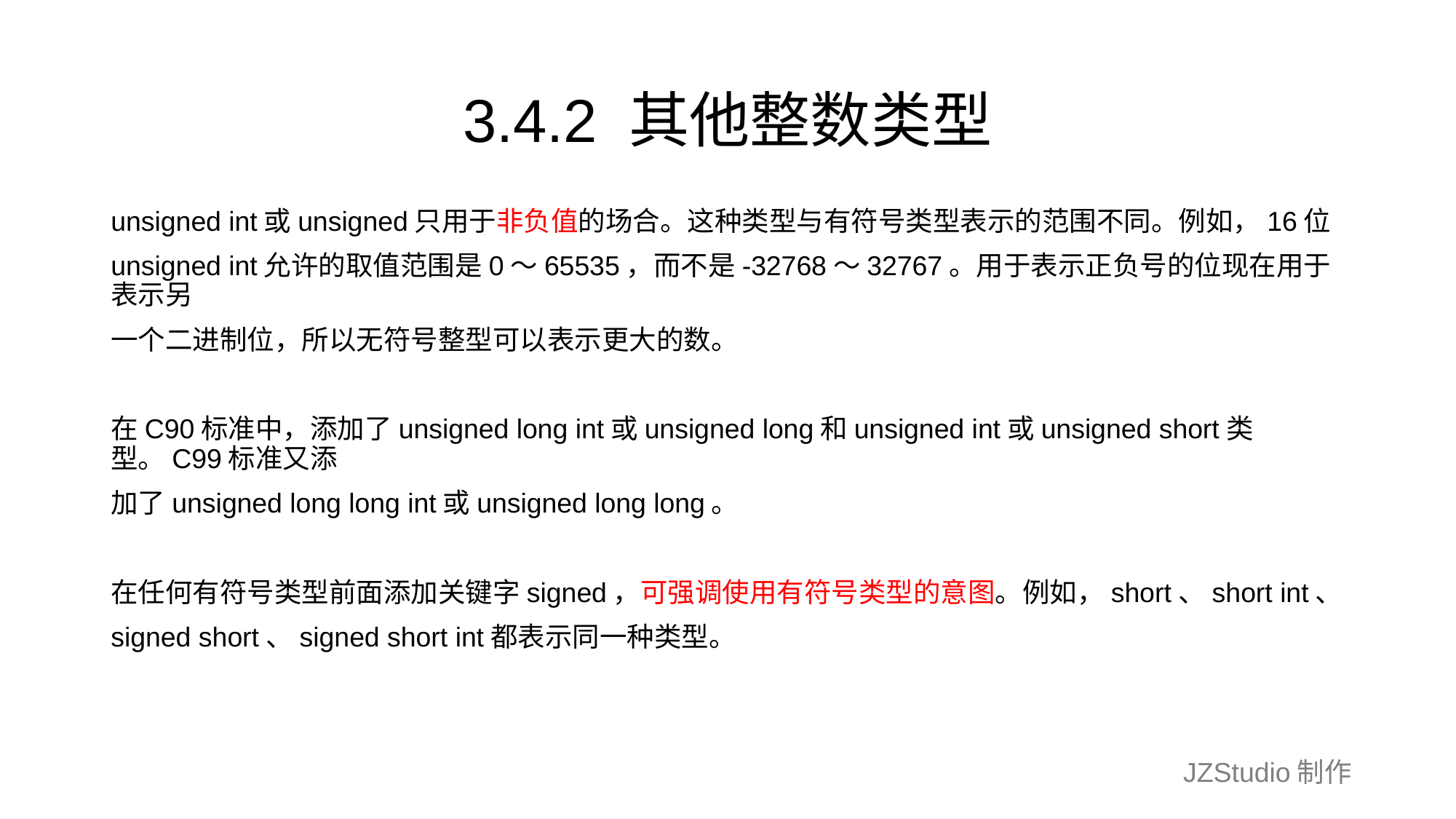

# 3.4.2 其他整数类型
unsigned int或unsigned只用于非负值的场合。这种类型与有符号类型表示的范围不同。例如，16位
unsigned int允许的取值范围是0～65535，而不是-32768～32767。用于表示正负号的位现在用于表示另
一个二进制位，所以无符号整型可以表示更大的数。

在C90标准中，添加了unsigned long int或unsigned long和unsigned int或unsigned short类型。C99标准又添
加了unsigned long long int或unsigned long long。

在任何有符号类型前面添加关键字signed，可强调使用有符号类型的意图。例如，short、short int、
signed short、signed short int都表示同一种类型。